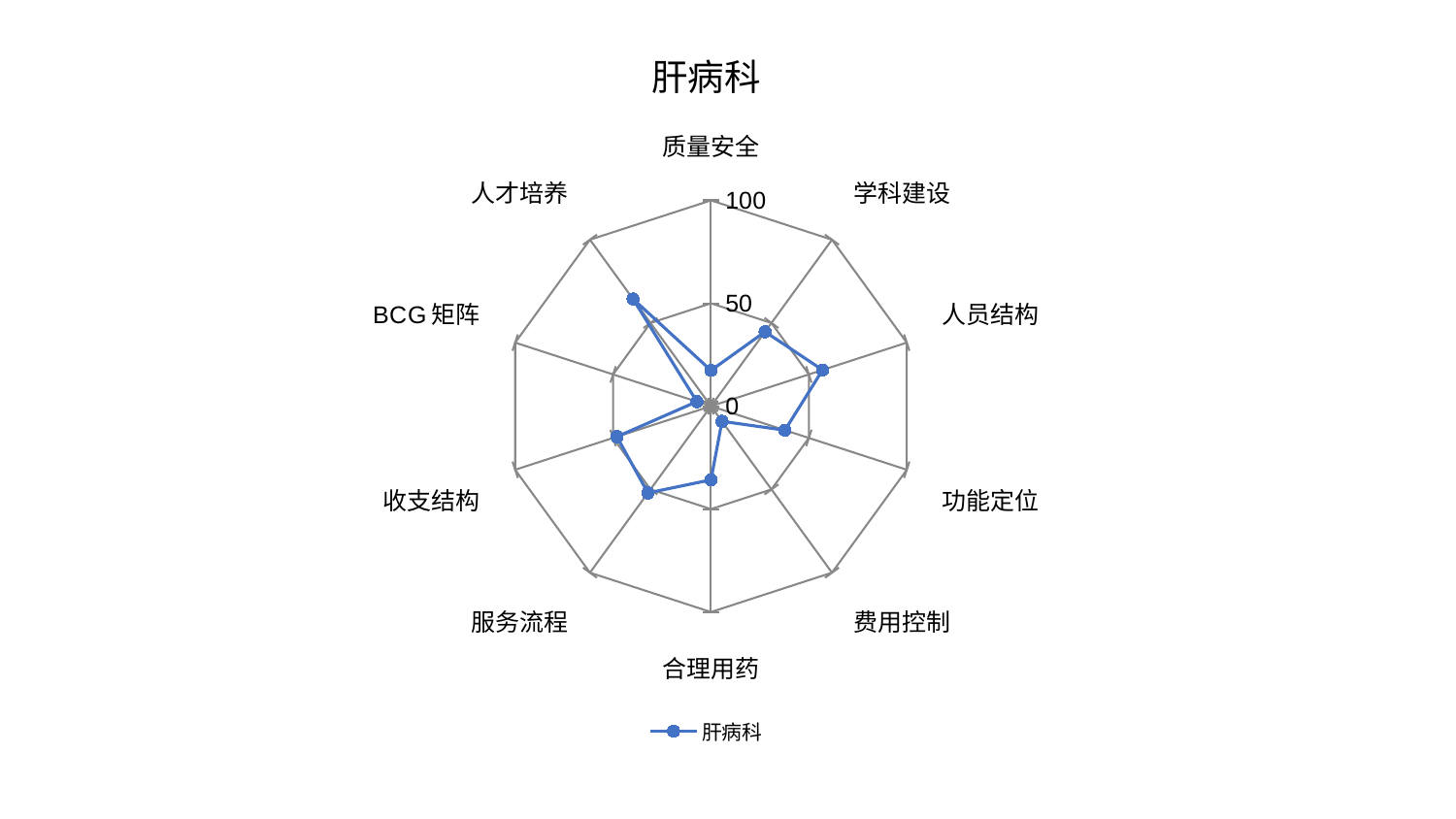

### Chart: 肝病科

| Category | 肝病科 |
|---|---|
| 质量安全 | 17.374369283926463 |
| 学科建设 | 44.71503196408128 |
| 人员结构 | 57.014780504752835 |
| 功能定位 | 37.78646562941258 |
| 费用控制 | 9.105809670776065 |
| 合理用药 | 35.7976247352879 |
| 服务流程 | 52.118013177190576 |
| 收支结构 | 48.05111930988665 |
| BCG矩阵 | 7.205167818621852 |
| 人才培养 | 64.37488780134093 |
133